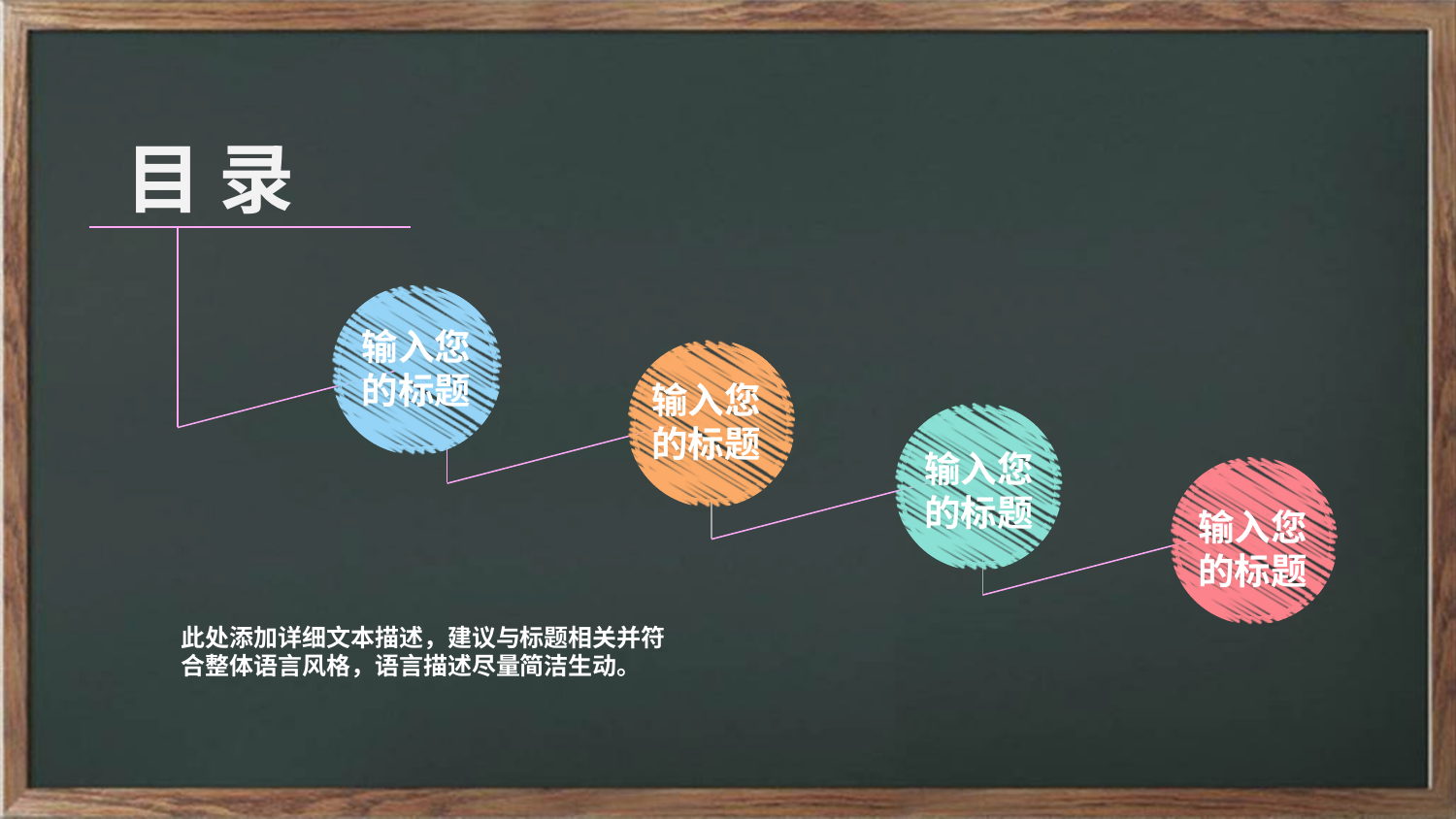

目 录

输入您的标题

输入您的标题

输入您的标题

输入您的标题
此处添加详细文本描述，建议与标题相关并符合整体语言风格，语言描述尽量简洁生动。